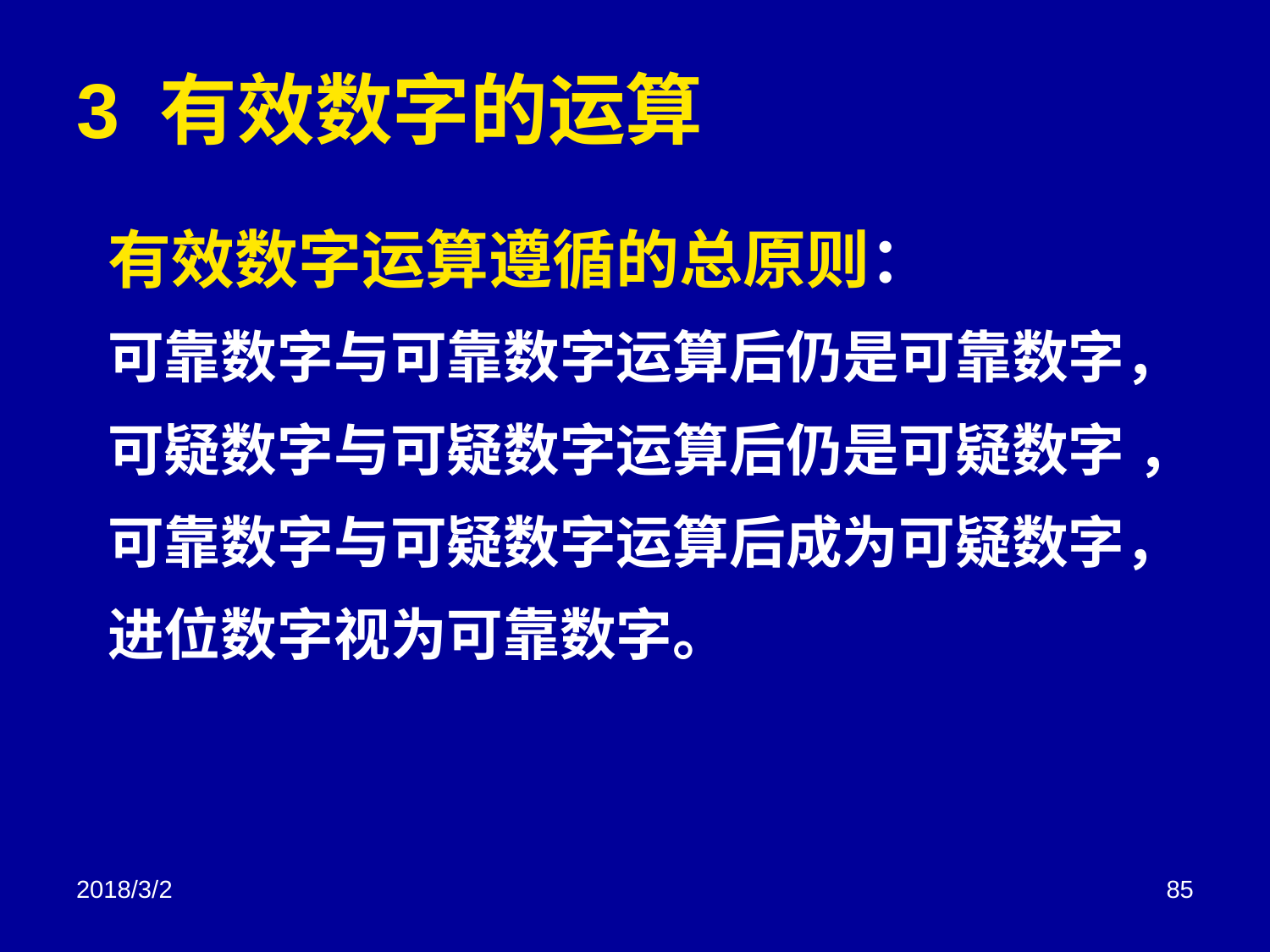

# 3 有效数字的运算
有效数字运算遵循的总原则：
可靠数字与可靠数字运算后仍是可靠数字，
可疑数字与可疑数字运算后仍是可疑数字 ，
可靠数字与可疑数字运算后成为可疑数字，
进位数字视为可靠数字。
2018/3/2
85